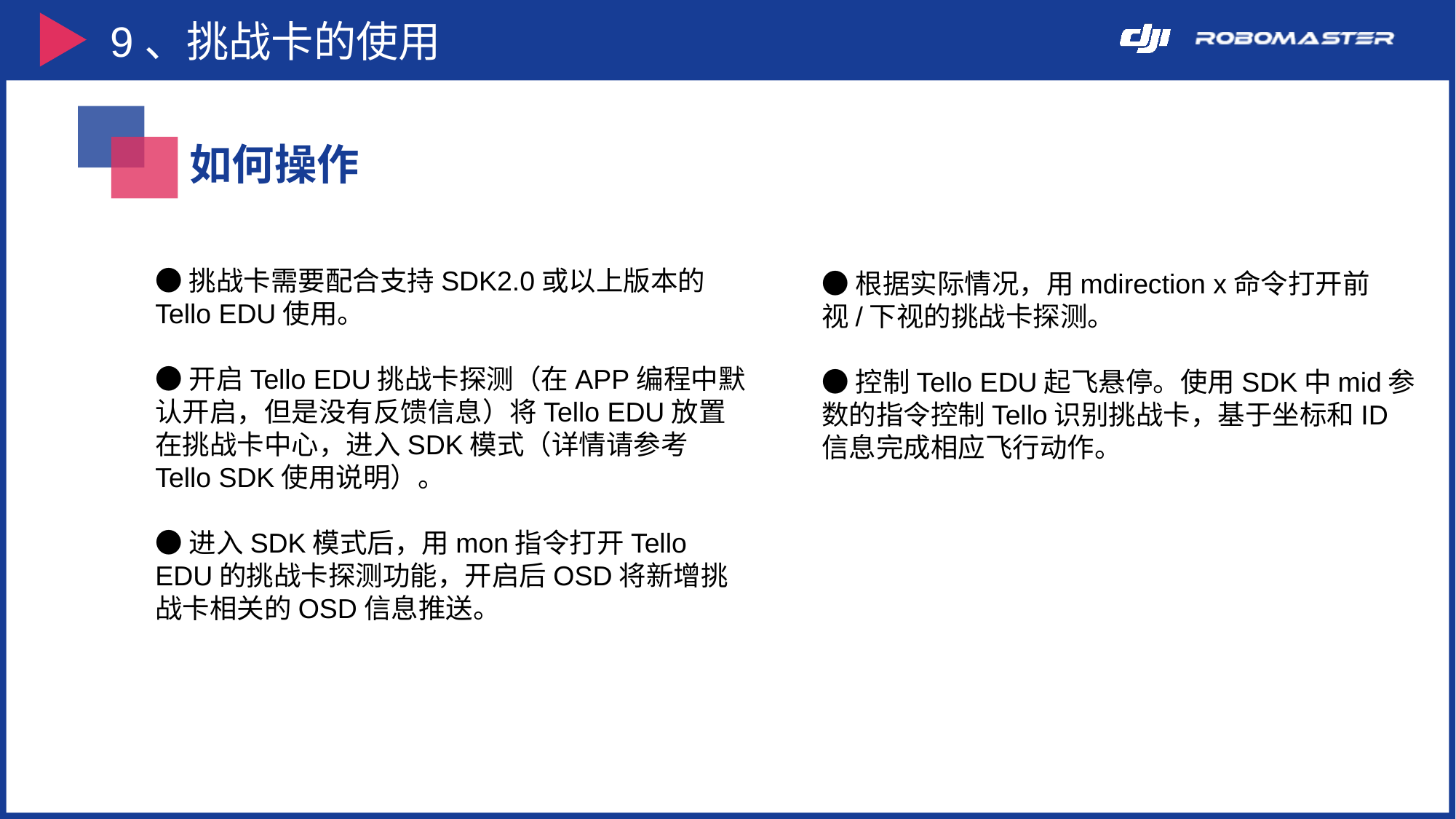

9、挑战卡的使用

如何操作

●挑战卡需要配合支持SDK2.0或以上版本的Tello EDU使用。

●开启Tello EDU挑战卡探测（在APP编程中默认开启，但是没有反馈信息）将Tello EDU放置在挑战卡中心，进入SDK模式（详情请参考Tello SDK使用说明）。

●进入SDK模式后，用mon指令打开Tello EDU的挑战卡探测功能，开启后OSD将新增挑战卡相关的OSD信息推送。
●根据实际情况，用mdirection x命令打开前视/下视的挑战卡探测。

●控制Tello EDU起飞悬停。使用SDK中mid参数的指令控制Tello识别挑战卡，基于坐标和ID信息完成相应飞行动作。